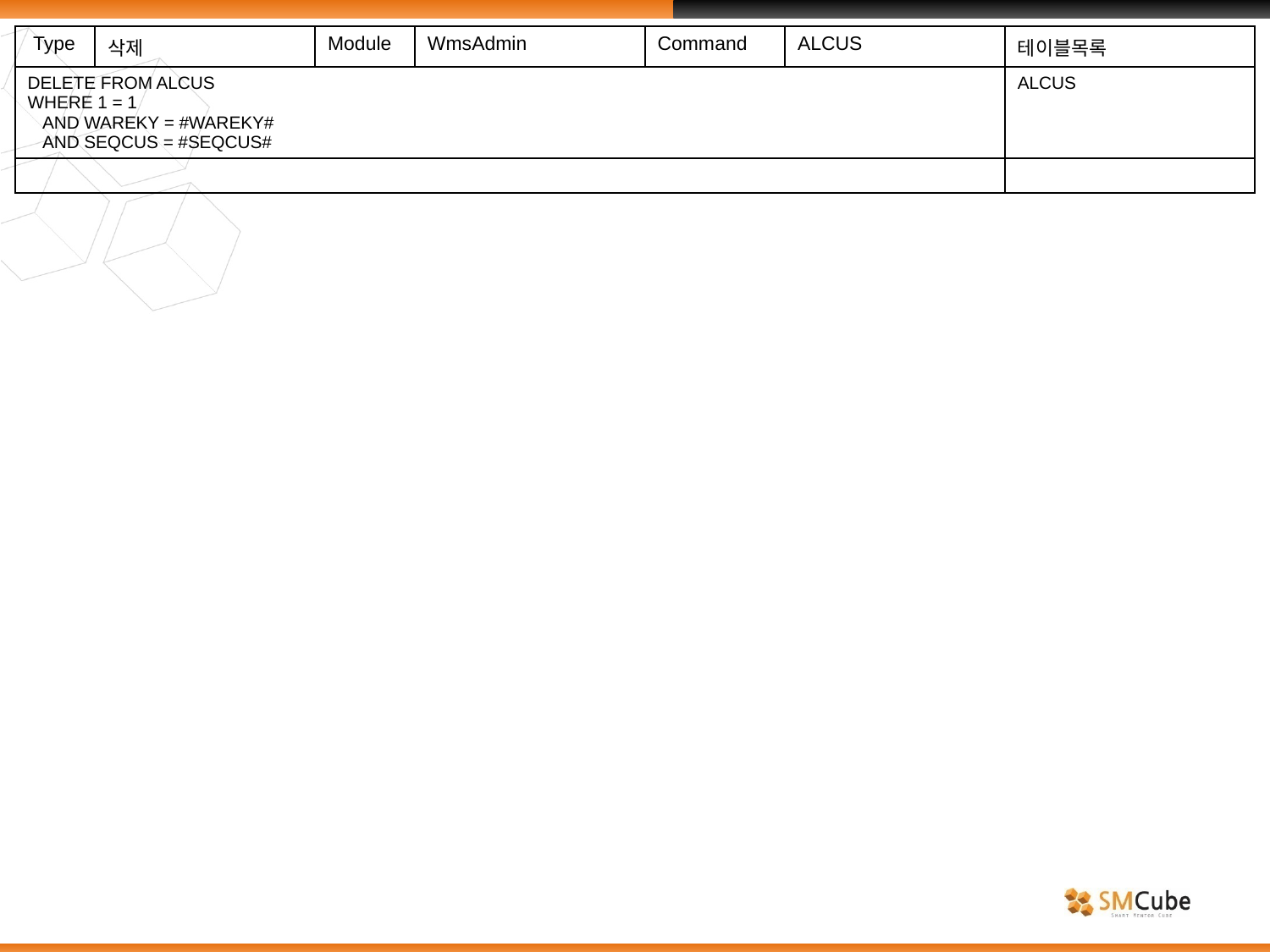

| Type | 삭제 | Module | WmsAdmin | Command | ALCUS | 테이블목록 |
| --- | --- | --- | --- | --- | --- | --- |
| DELETE FROM ALCUS WHERE 1 = 1 AND WAREKY = #WAREKY# AND SEQCUS = #SEQCUS# |  |  |  |  |  | ALCUS |
|  |  |  |  |  |  |  |